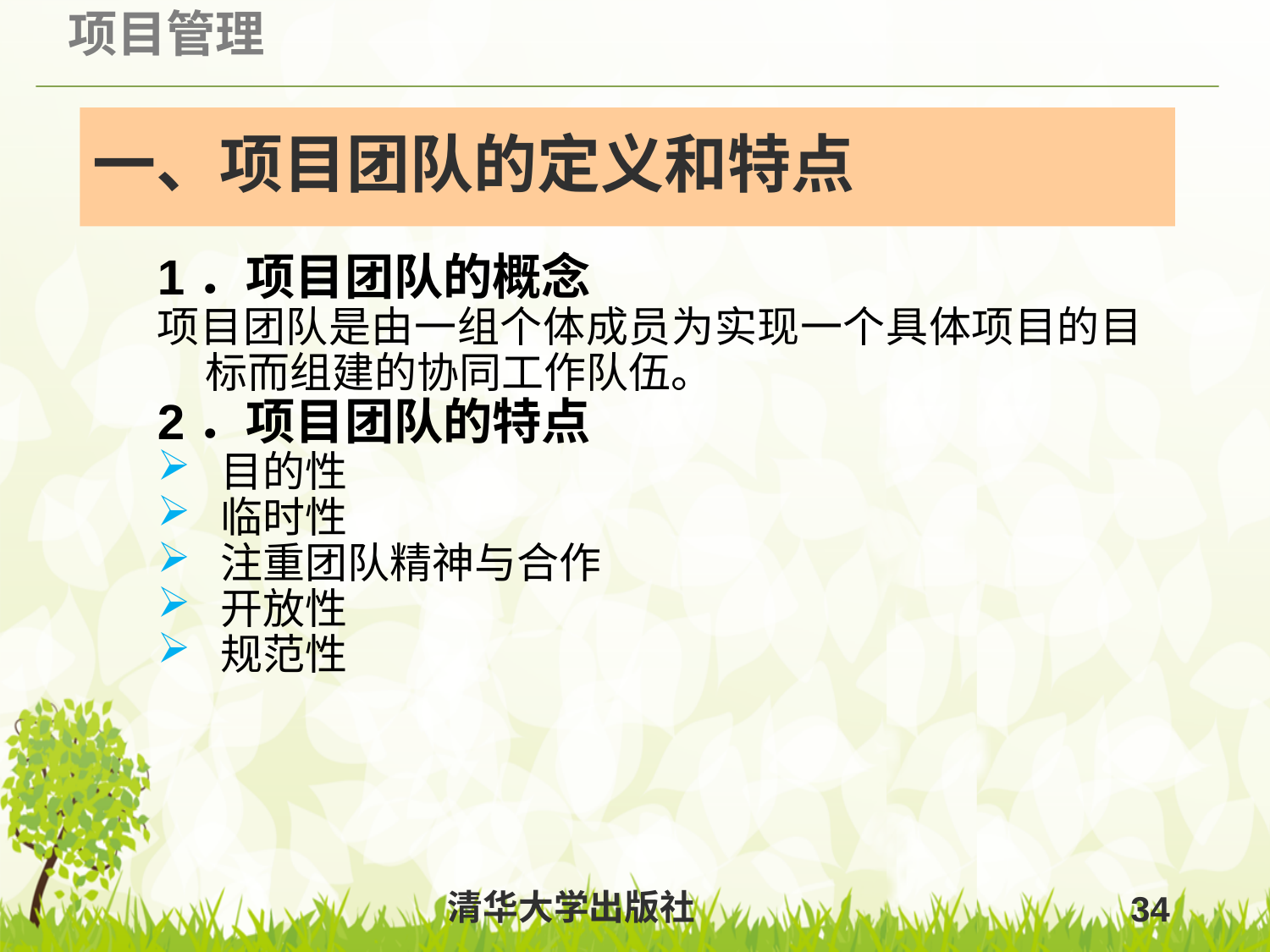

# 一、项目团队的定义和特点
1．项目团队的概念
项目团队是由一组个体成员为实现一个具体项目的目标而组建的协同工作队伍。
2．项目团队的特点
目的性
临时性
注重团队精神与合作
开放性
规范性
清华大学出版社
34